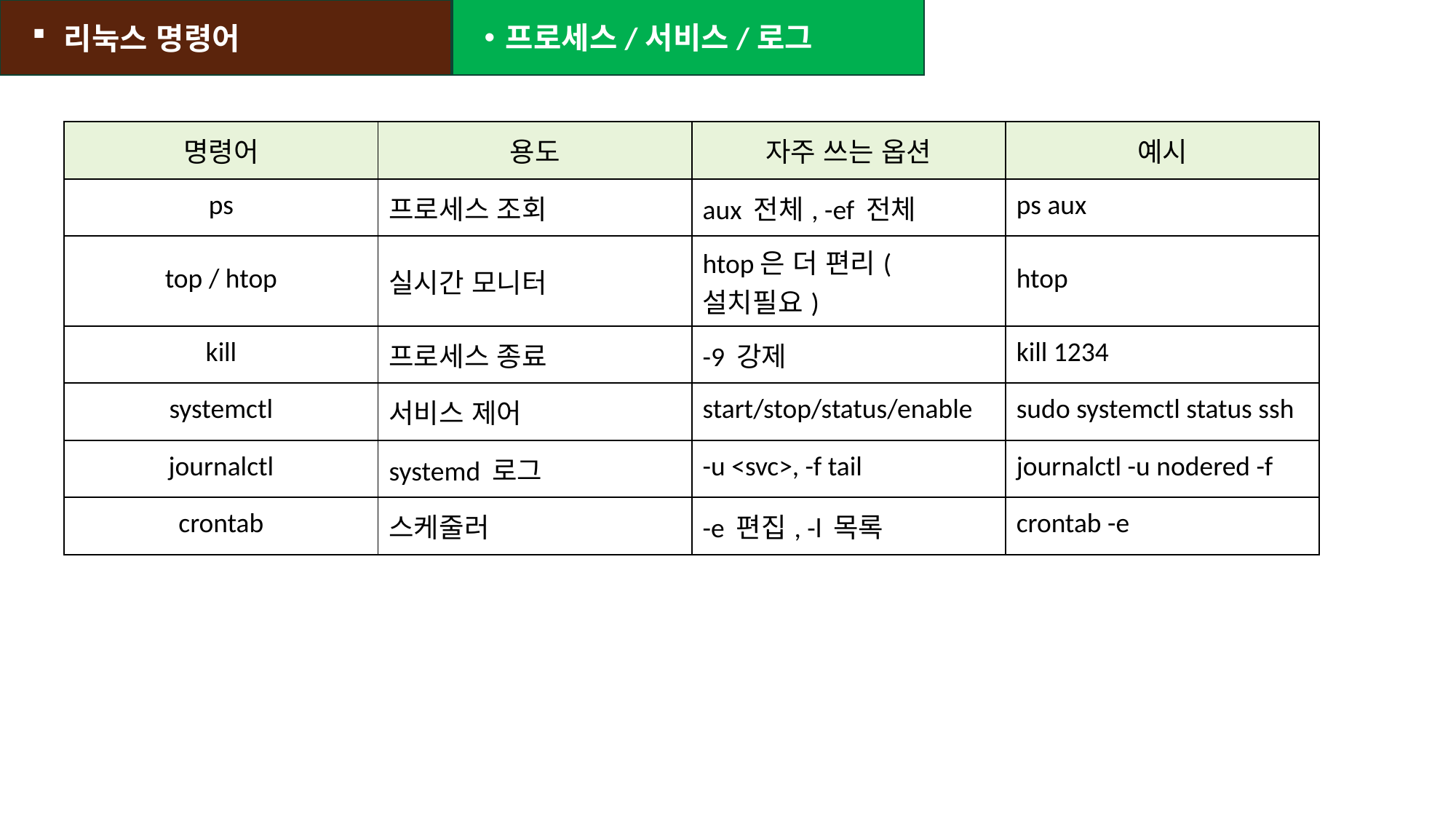

리눅스 명령어
프로세스/서비스/로그
| 명령어 | 용도 | 자주 쓰는 옵션 | 예시 |
| --- | --- | --- | --- |
| ps | 프로세스 조회 | aux 전체, -ef 전체 | ps aux |
| top / htop | 실시간 모니터 | htop은 더 편리(설치필요) | htop |
| kill | 프로세스 종료 | -9 강제 | kill 1234 |
| systemctl | 서비스 제어 | start/stop/status/enable | sudo systemctl status ssh |
| journalctl | systemd 로그 | -u <svc>, -f tail | journalctl -u nodered -f |
| crontab | 스케줄러 | -e 편집, -l 목록 | crontab -e |